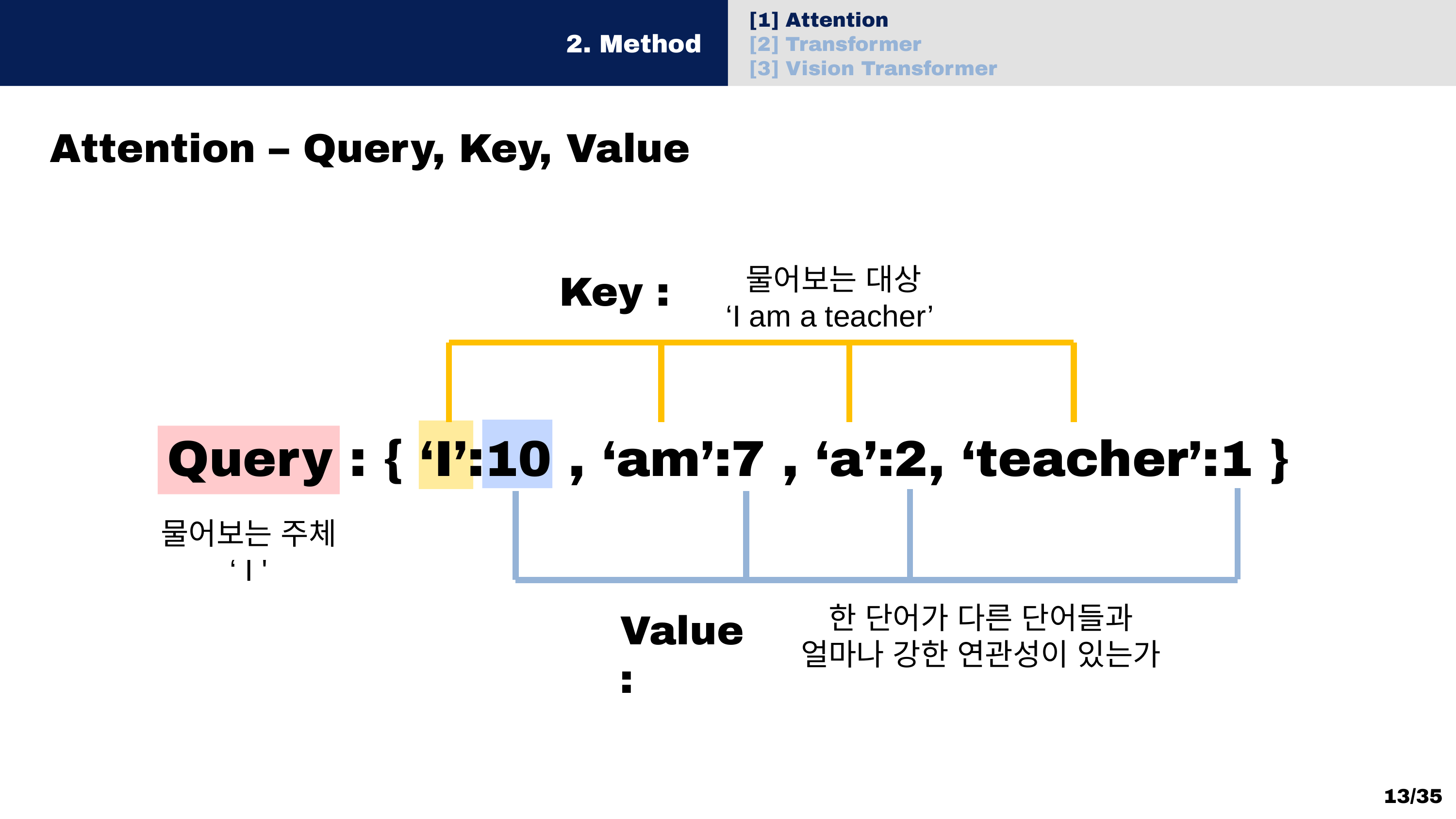

[1] Attention
[2] Transformer
[3] Vision Transformer
2. Method
Attention – Query, Key, Value
물어보는 대상
‘I am a teacher’
Key :

Query : { ‘I’:10 , ‘am’:7 , ‘a’:2, ‘teacher’:1 }

물어보는 주체
‘ I '
한 단어가 다른 단어들과
얼마나 강한 연관성이 있는가
Value :